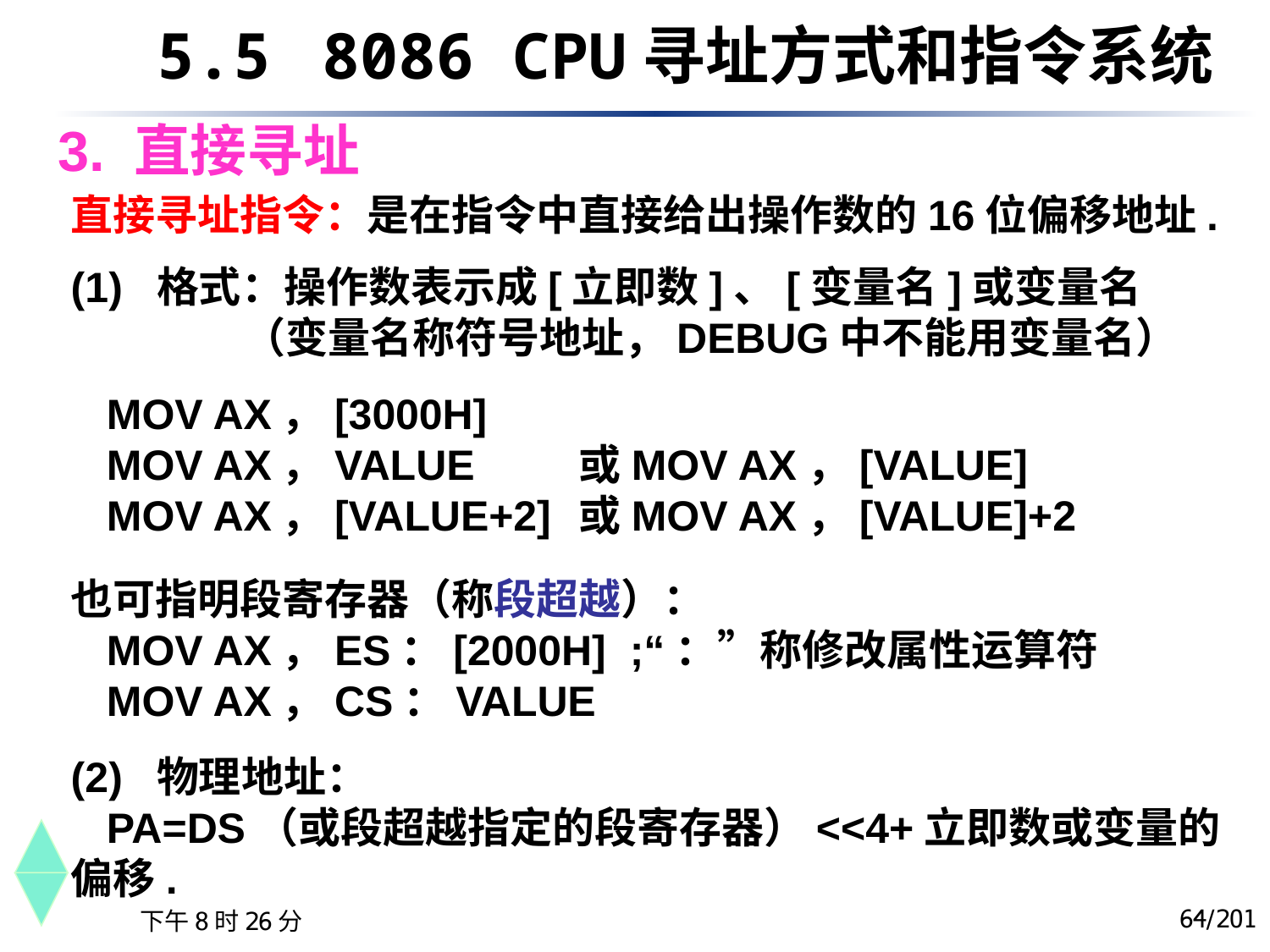

5.5	 8086 CPU寻址方式和指令系统
# 3. 直接寻址
直接寻址指令：是在指令中直接给出操作数的16位偏移地址.
(1)  格式：操作数表示成[立即数]、[变量名]或变量名
                 （变量名称符号地址，DEBUG中不能用变量名）

   MOV AX，[3000H]
   MOV AX，VALUE	或MOV AX，[VALUE]
   MOV AX，[VALUE+2]	或MOV AX，[VALUE]+2

也可指明段寄存器（称段超越）：
   MOV AX，ES：[2000H]  ;“：”称修改属性运算符
   MOV AX，CS：VALUE

(2)  物理地址：
   PA=DS（或段超越指定的段寄存器）<<4+立即数或变量的偏移.
64/201
下午8时26分